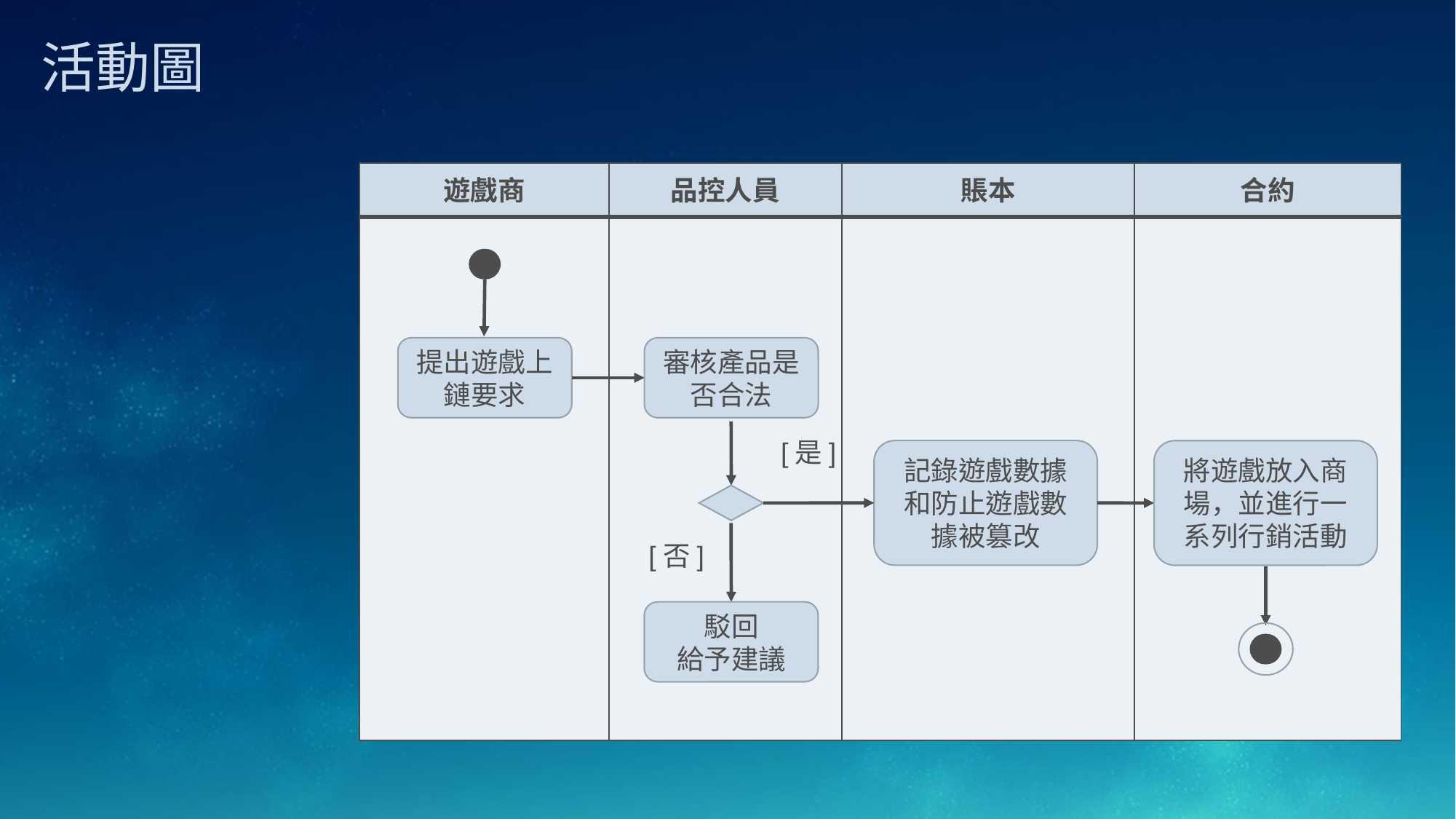

活動圖
| 遊戲商 | 品控人員 | 賬本 | 合約 |
| --- | --- | --- | --- |
|  |  |  |  |

提出遊戲上鏈要求
審核產品是否合法
[是]
記錄遊戲數據和防止遊戲數據被篡改
將遊戲放入商場，並進行一系列行銷活動

[否]
駁回
給予建議